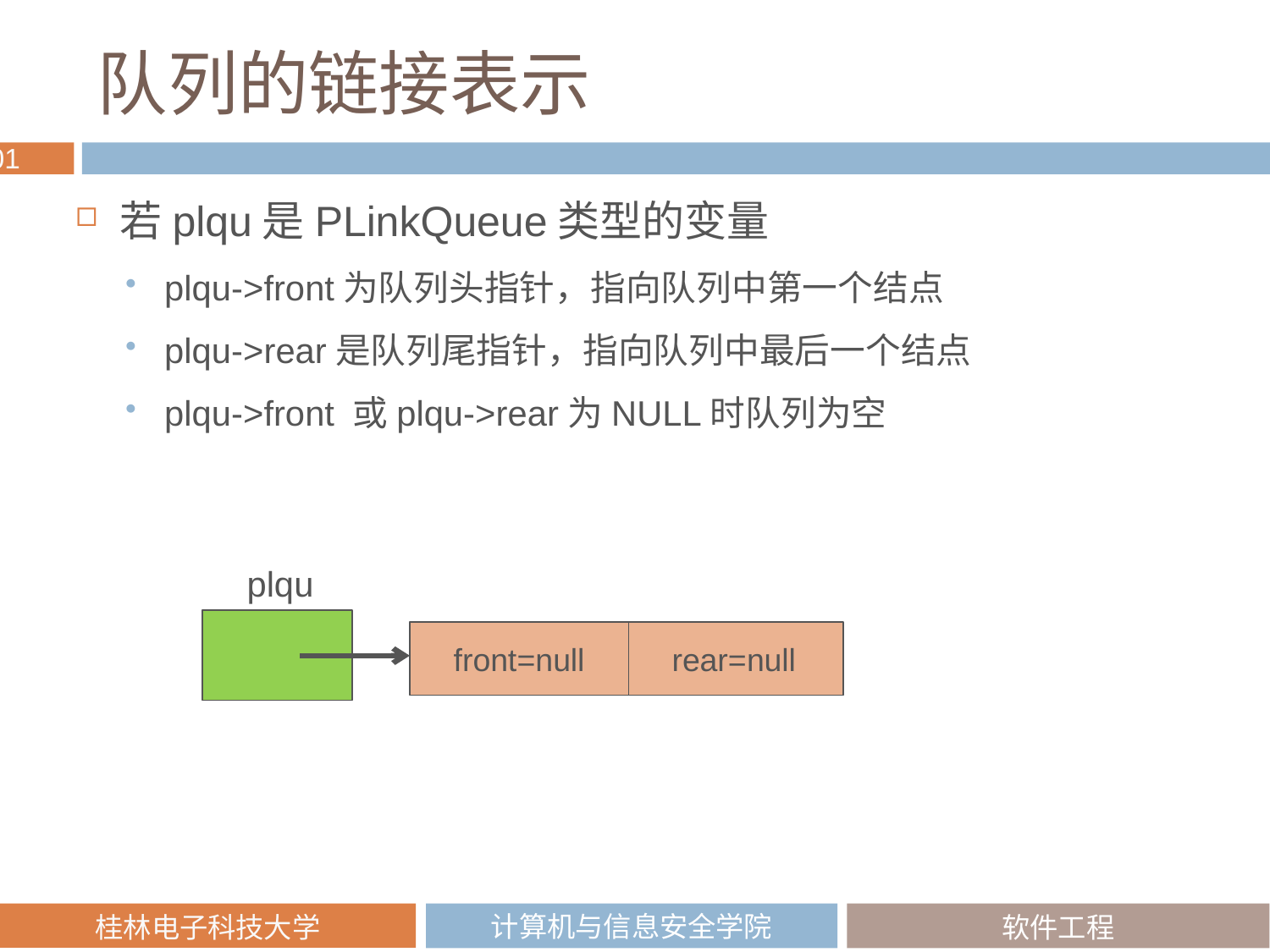

# 队列的链接表示
若plqu是PLinkQueue类型的变量
plqu->front为队列头指针，指向队列中第一个结点
plqu->rear是队列尾指针，指向队列中最后一个结点
plqu->front 或plqu->rear为NULL时队列为空
plqu

front=null
rear=null